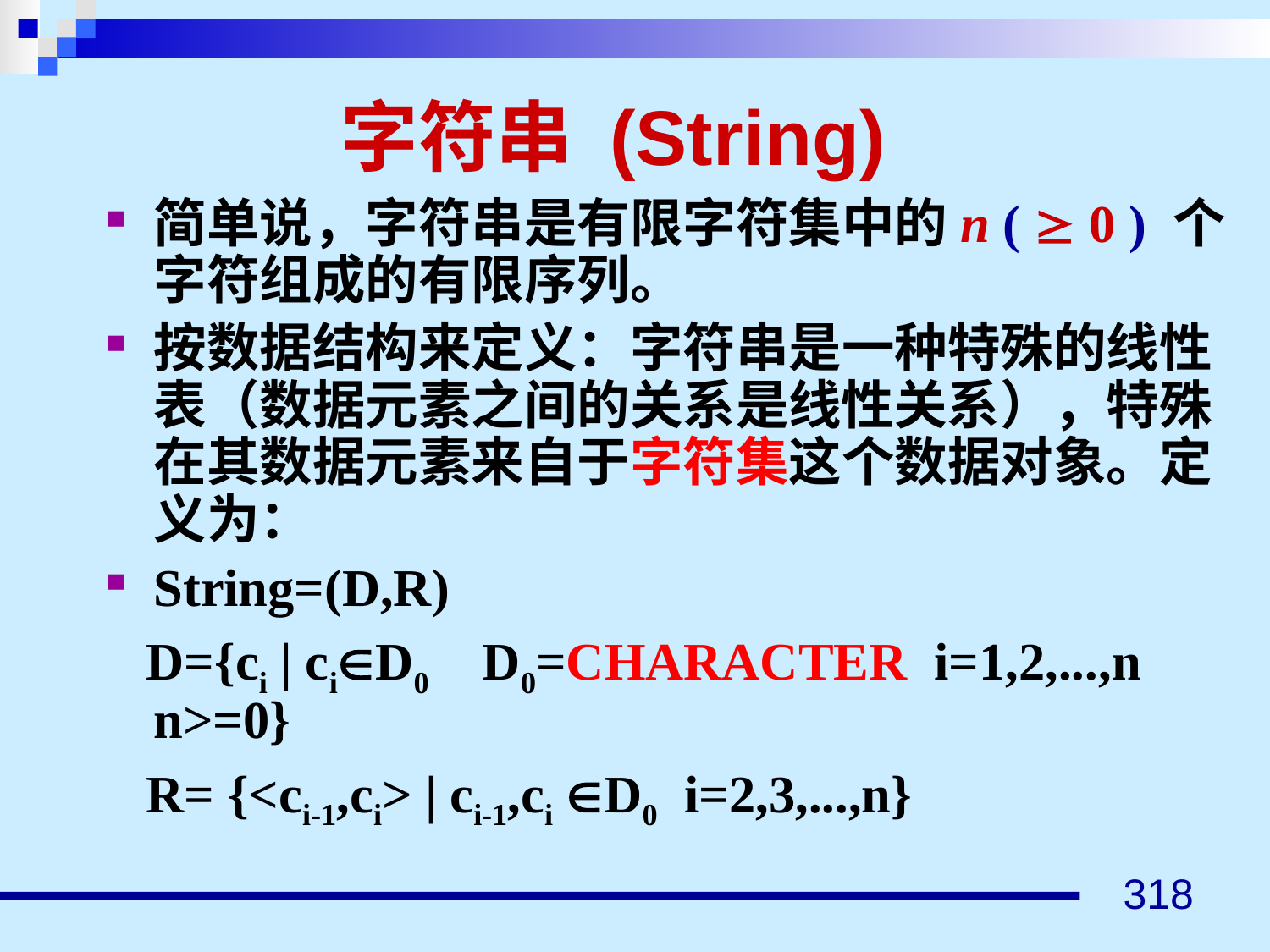

# 字符串 (String)
简单说，字符串是有限字符集中的n ( ≥ 0 ) 个字符组成的有限序列。
按数据结构来定义：字符串是一种特殊的线性表（数据元素之间的关系是线性关系），特殊在其数据元素来自于字符集这个数据对象。定义为：
String=(D,R)
   D={ci | ci∈D0    D0=CHARACTER  i=1,2,...,n  n>=0}
   R= {<ci-1,ci> | ci-1,ci ∈D0  i=2,3,...,n}
318